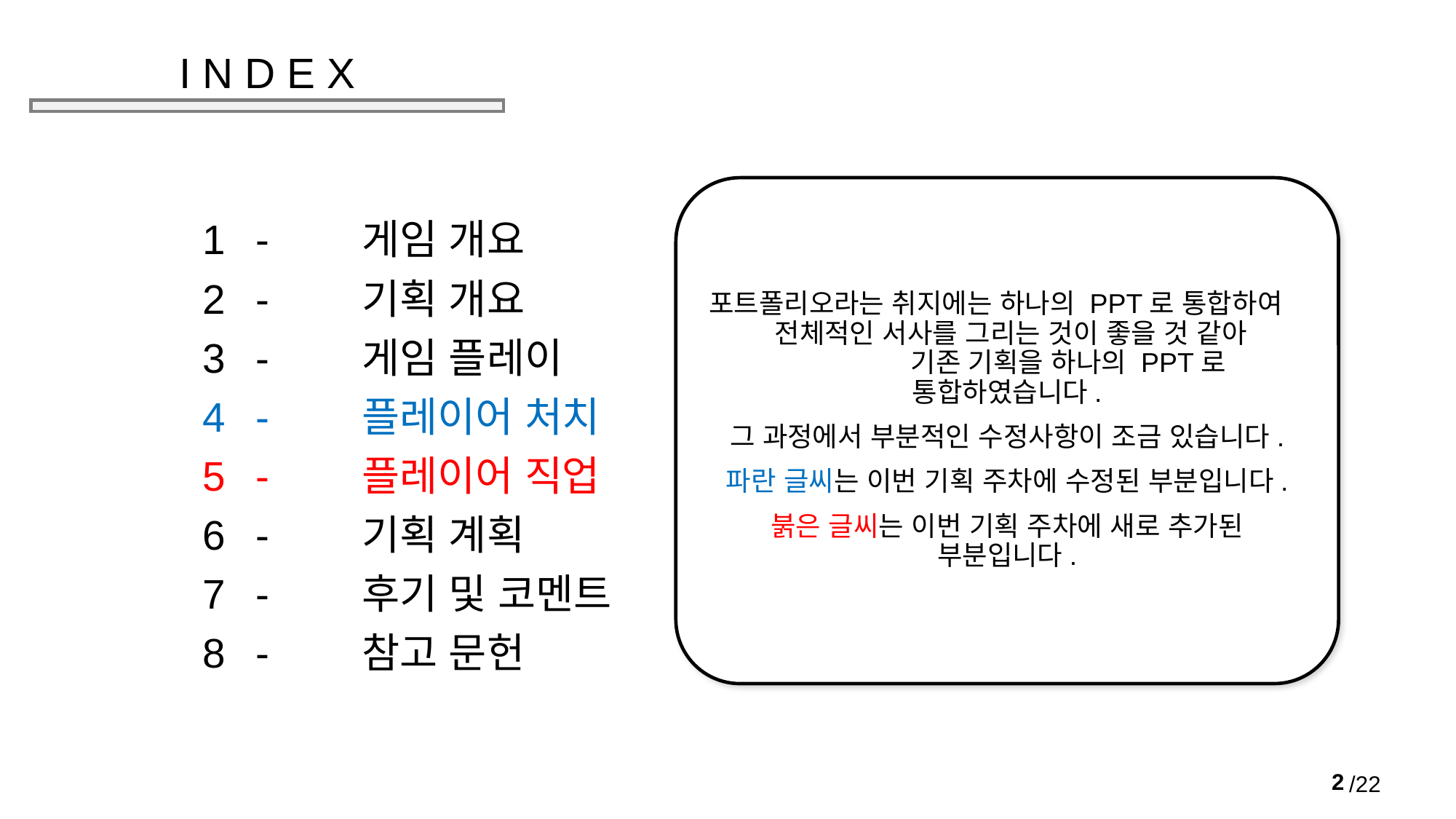

# I N D E X
포트폴리오라는 취지에는 하나의 PPT로 통합하여             전체적인 서사를 그리는 것이 좋을 것 같아                         기존 기획을 하나의 PPT로 통합하였습니다.
그 과정에서 부분적인 수정사항이 조금 있습니다.
파란 글씨는 이번 기획 주차에 수정된 부분입니다.
붉은 글씨는 이번 기획 주차에 새로 추가된 부분입니다.
-	게임 개요
-	기획 개요
-	게임 플레이
-	플레이어 처치
-	플레이어 직업
-	기획 계획
-	후기 및 코멘트
-	참고 문헌

2